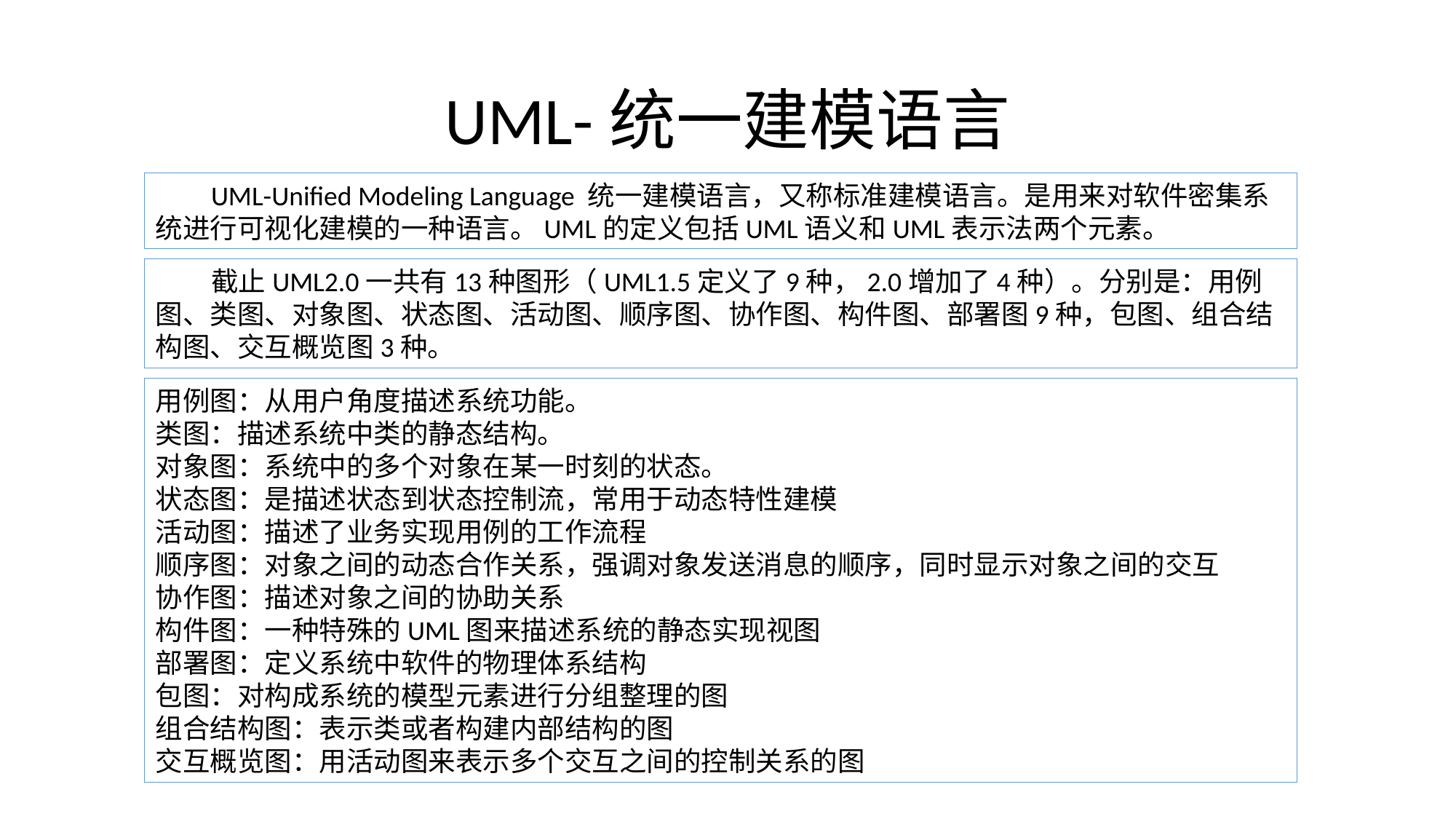

# UML-统一建模语言
         UML-Unified Modeling Language 统一建模语言，又称标准建模语言。是用来对软件密集系统进行可视化建模的一种语言。UML的定义包括UML语义和UML表示法两个元素。
        截止UML2.0一共有13种图形（UML1.5定义了9种，2.0增加了4种）。分别是：用例图、类图、对象图、状态图、活动图、顺序图、协作图、构件图、部署图9种，包图、组合结构图、交互概览图3种。
用例图：从用户角度描述系统功能。
类图：描述系统中类的静态结构。
对象图：系统中的多个对象在某一时刻的状态。
状态图：是描述状态到状态控制流，常用于动态特性建模
活动图：描述了业务实现用例的工作流程
顺序图：对象之间的动态合作关系，强调对象发送消息的顺序，同时显示对象之间的交互
协作图：描述对象之间的协助关系
构件图：一种特殊的UML图来描述系统的静态实现视图
部署图：定义系统中软件的物理体系结构
包图：对构成系统的模型元素进行分组整理的图
组合结构图：表示类或者构建内部结构的图
交互概览图：用活动图来表示多个交互之间的控制关系的图